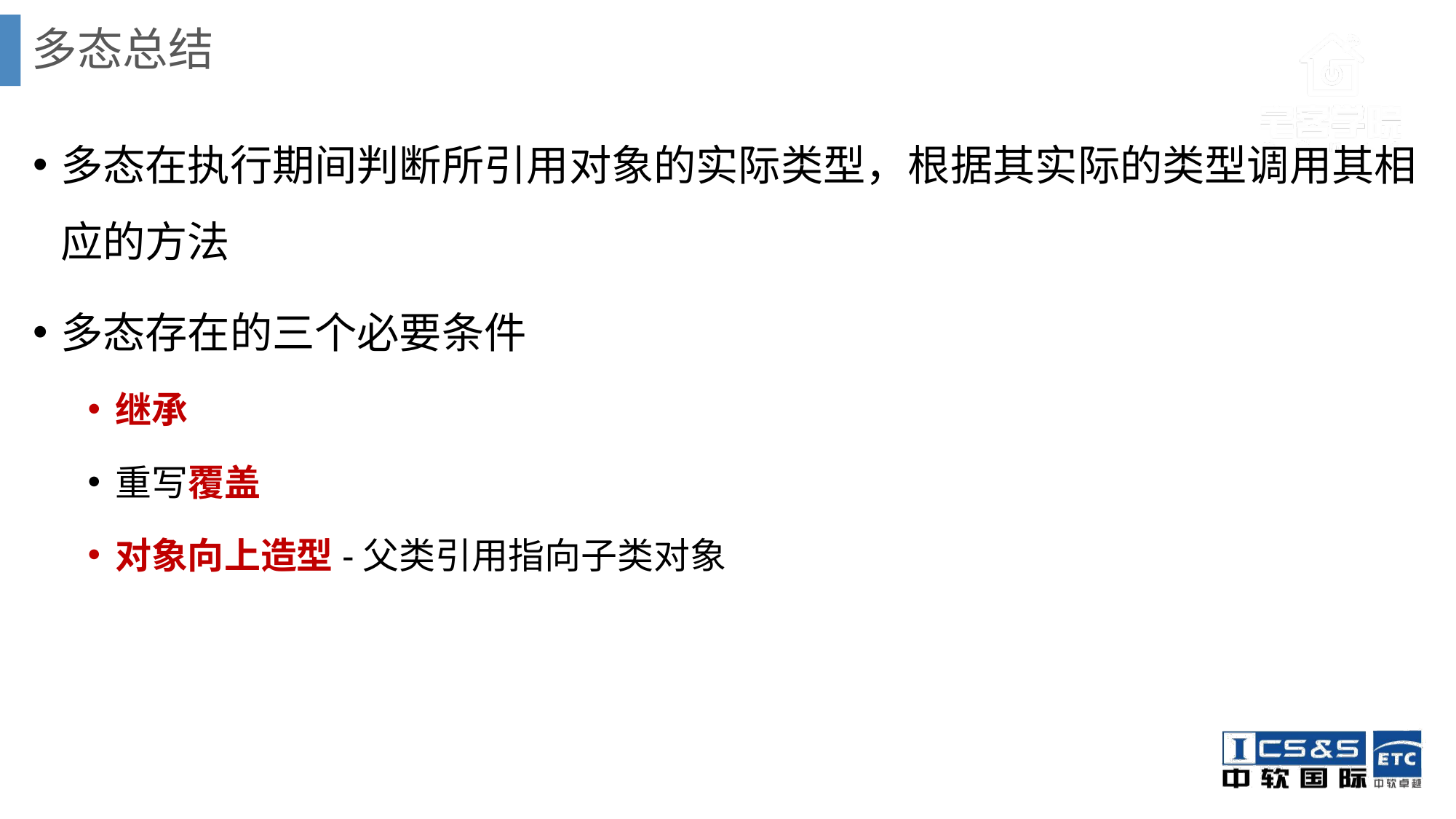

# 多态总结
多态在执行期间判断所引用对象的实际类型，根据其实际的类型调用其相应的方法
多态存在的三个必要条件
继承
重写覆盖
对象向上造型-父类引用指向子类对象